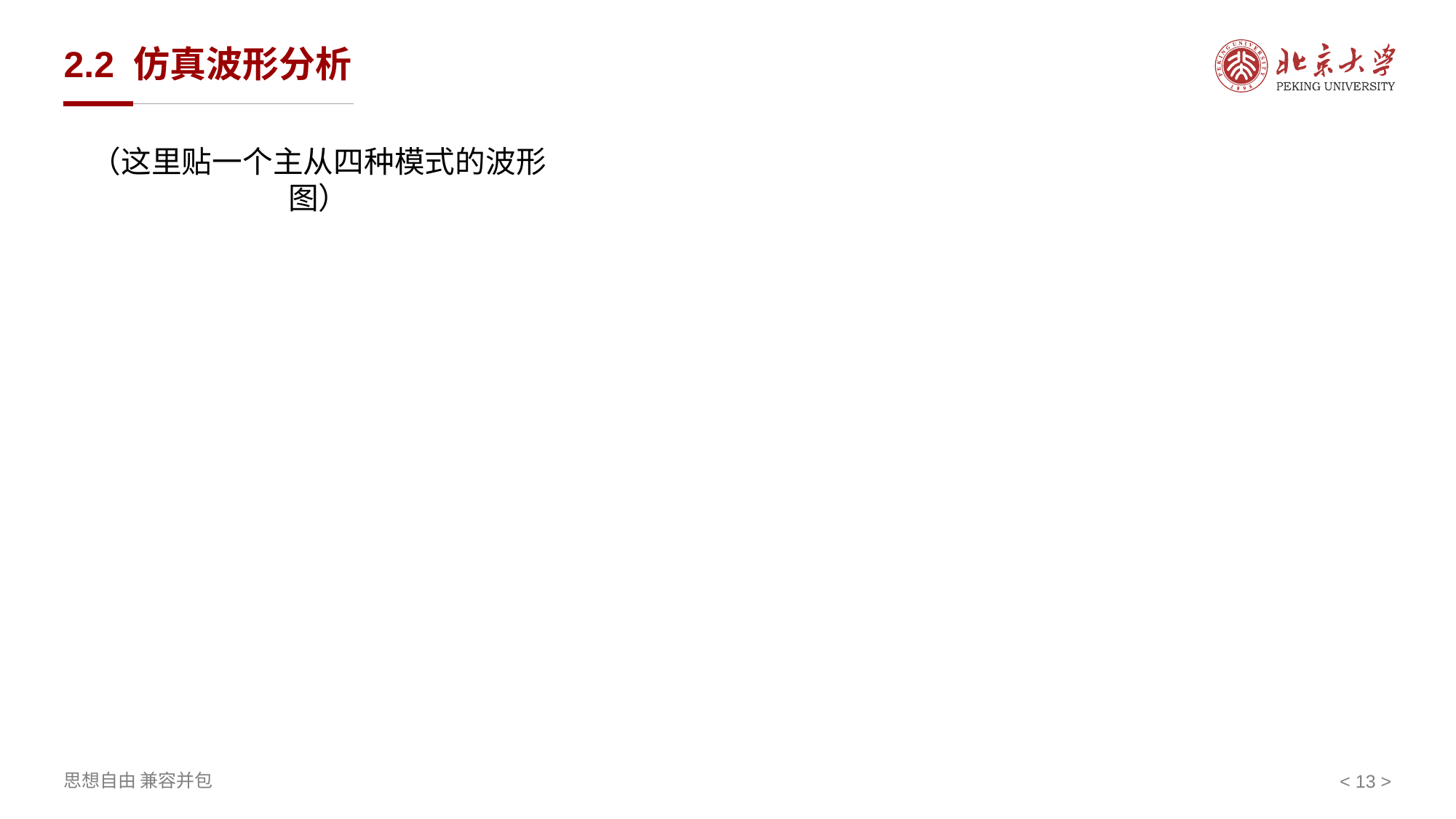

# 2.2 仿真波形分析
（这里贴一个主从四种模式的波形图）
< 13 >